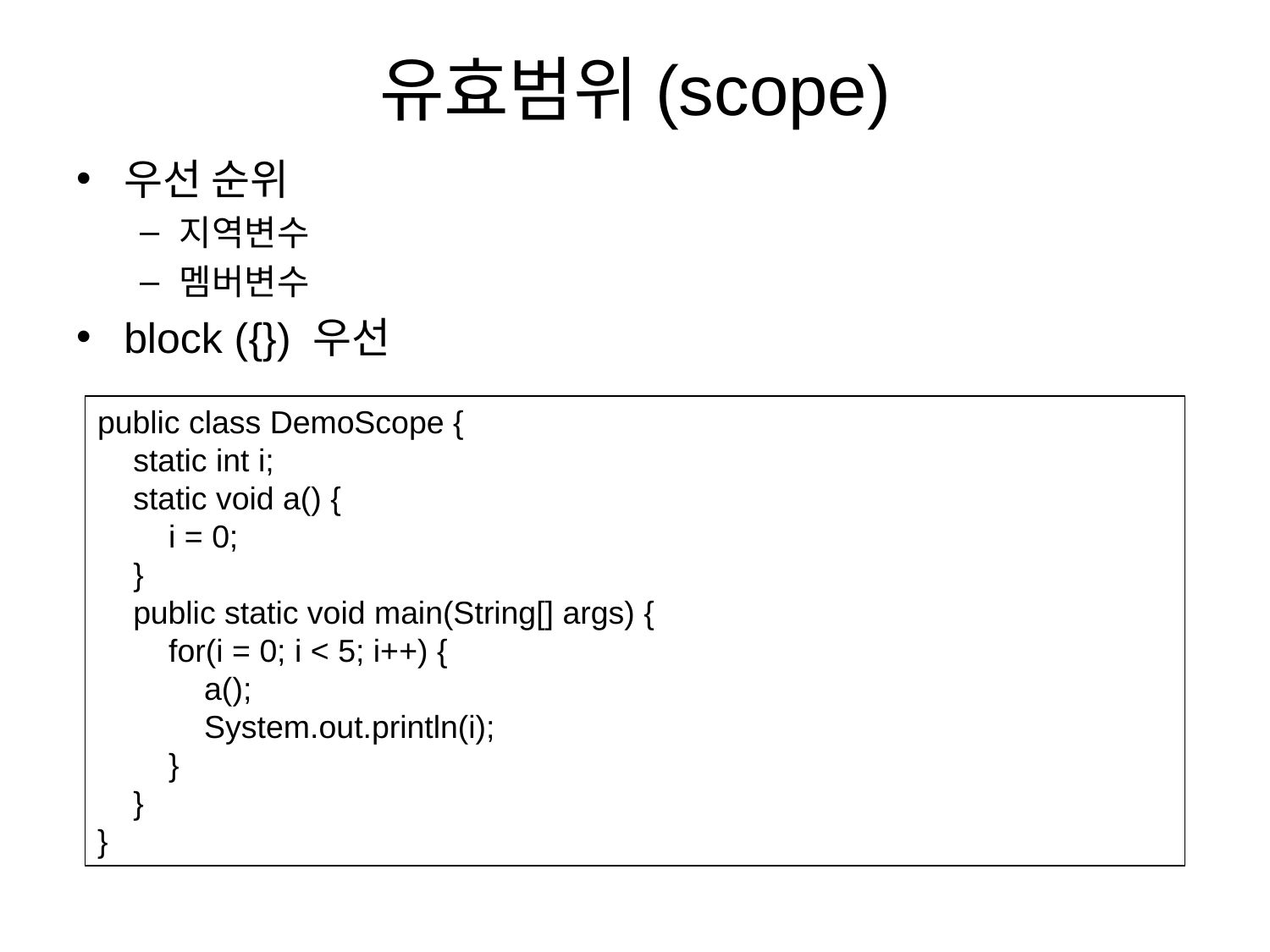

# 유효범위(scope)
우선 순위
지역변수
멤버변수
block ({}) 우선
public class DemoScope {
    static int i;
    static void a() {
        i = 0;
    }
    public static void main(String[] args) {
        for(i = 0; i < 5; i++) {
            a();
            System.out.println(i);
        }
    }
}